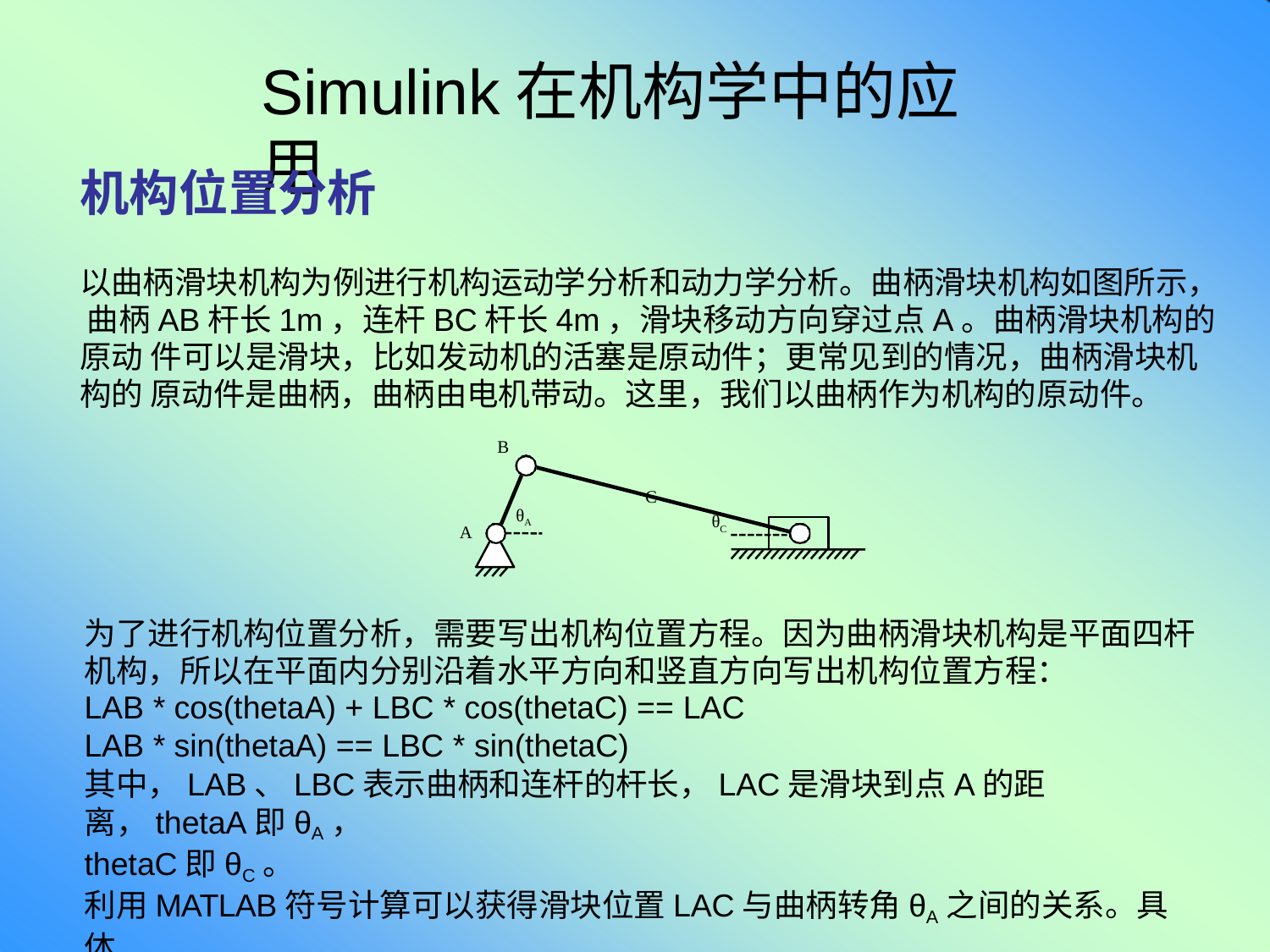

# Simulink在机构学中的应用
机构位置分析
以曲柄滑块机构为例进行机构运动学分析和动力学分析。曲柄滑块机构如图所示，  曲柄AB杆长1m，连杆BC杆长4m，滑块移动方向穿过点A。曲柄滑块机构的原动 件可以是滑块，比如发动机的活塞是原动件；更常见到的情况，曲柄滑块机构的 原动件是曲柄，曲柄由电机带动。这里，我们以曲柄作为机构的原动件。
B

C

θA
θC

A

为了进行机构位置分析，需要写出机构位置方程。因为曲柄滑块机构是平面四杆 机构，所以在平面内分别沿着水平方向和竖直方向写出机构位置方程：
LAB * cos(thetaA) + LBC * cos(thetaC) == LAC
LAB * sin(thetaA) == LBC * sin(thetaC)
其中，LAB、LBC表示曲柄和连杆的杆长，LAC是滑块到点A的距离，thetaA即θA，
thetaC即θC。
利用MATLAB符号计算可以获得滑块位置LAC与曲柄转角θA之间的关系。具体
MATLAB程序如下：